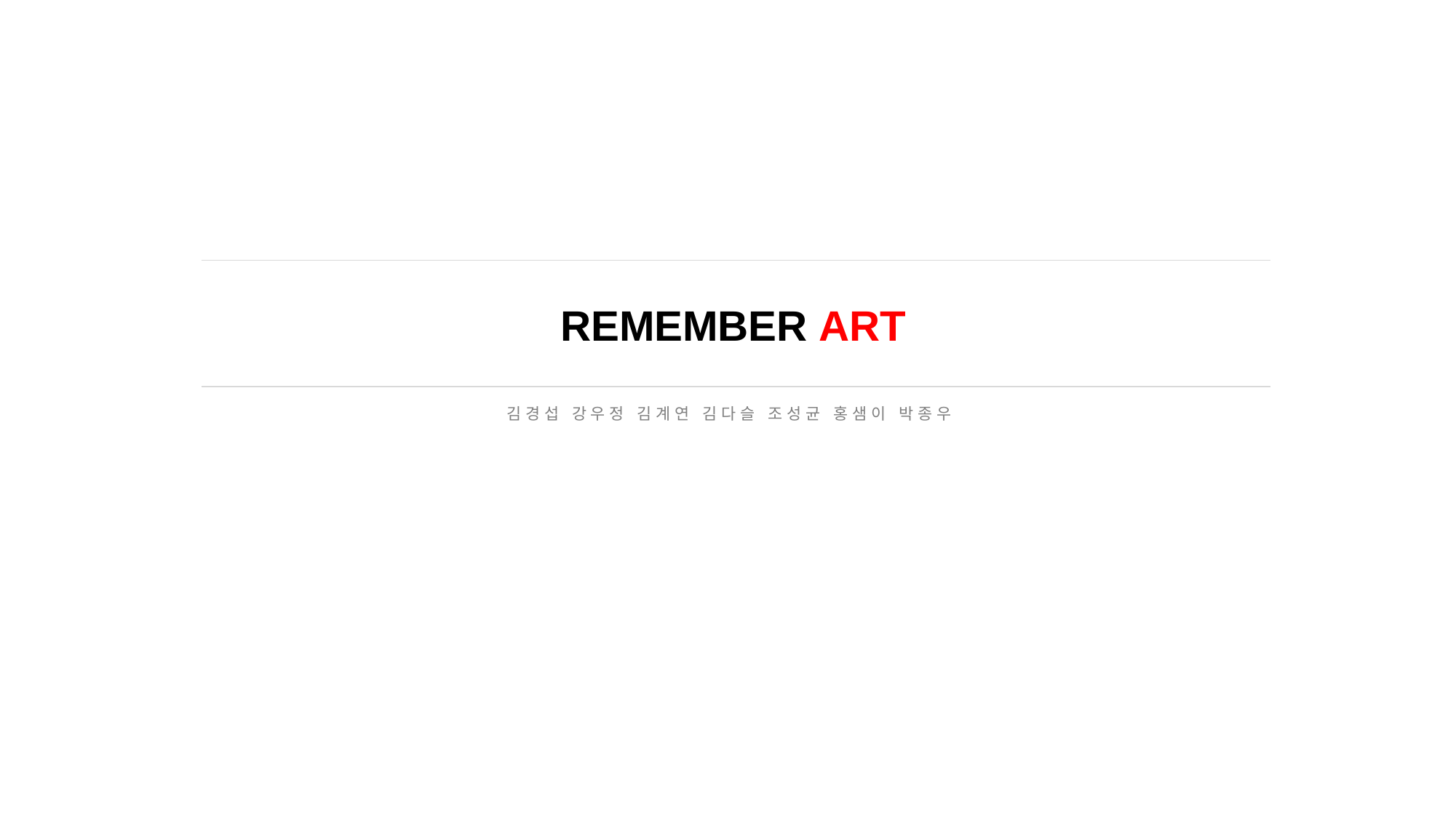

# REMEMBER ART
김 경 섭   강 우 정   김 계 연   김 다 슬   조 성 균   홍 샘 이   박 종 우